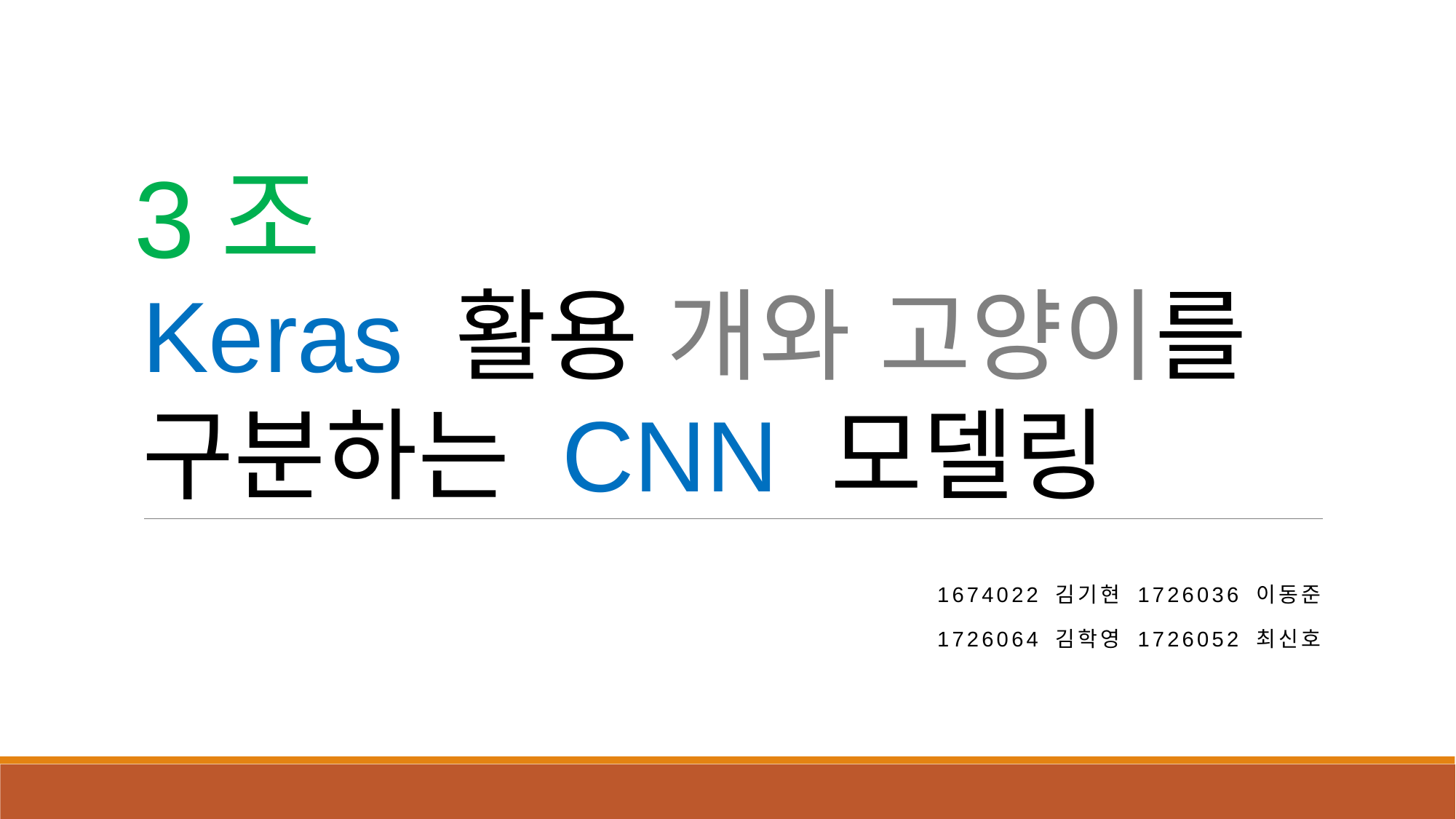

3조
Keras 활용 개와 고양이를
구분하는 CNN 모델링

1674022 김기현 1726036 이동준
1726064 김학영 1726052 최신호